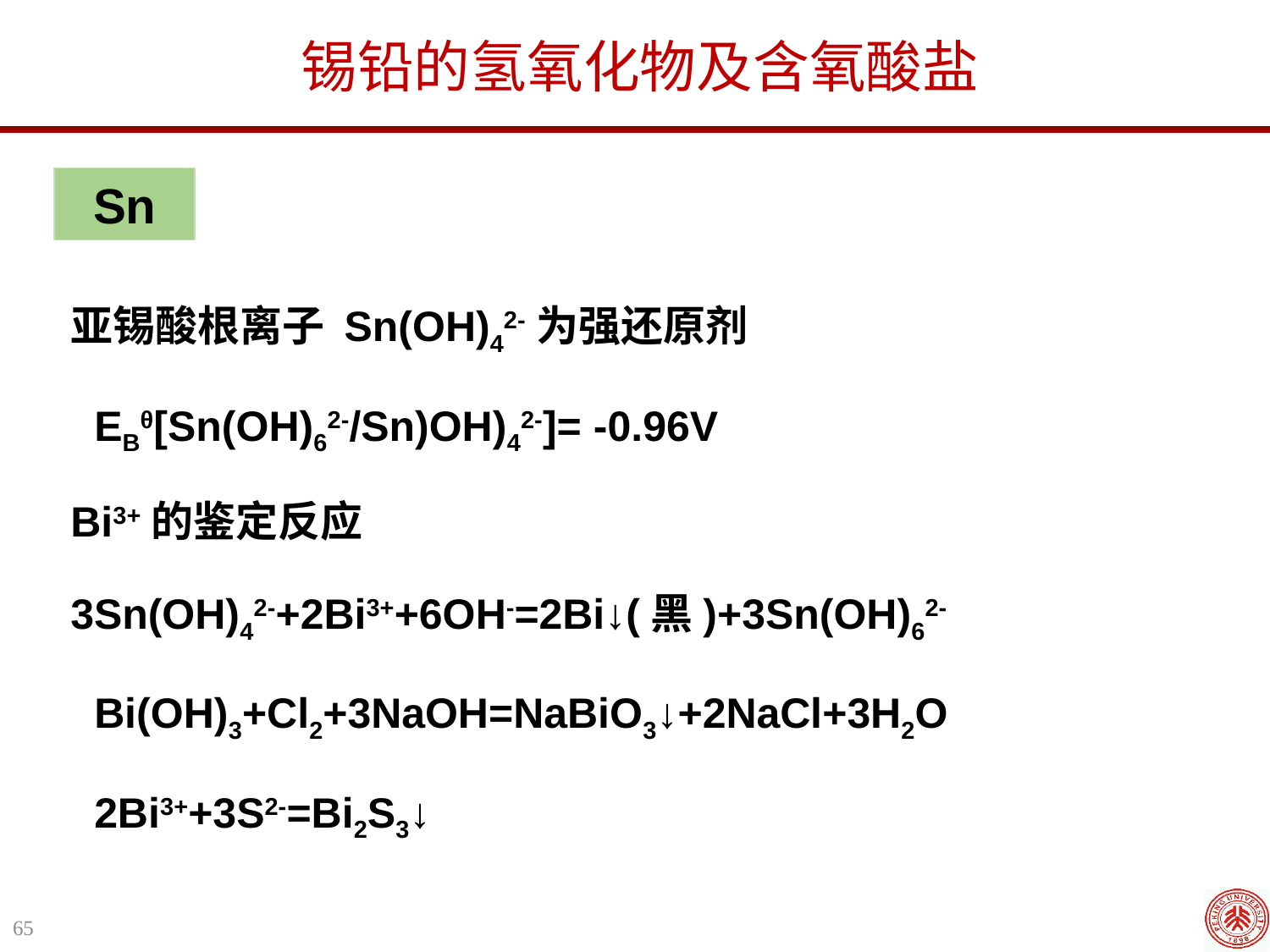

锡铅的氢氧化物及含氧酸盐

Sn
亚锡酸根离子 Sn(OH)42-为强还原剂
  EBθ[Sn(OH)62-/Sn)OH)42-]= -0.96V
Bi3+的鉴定反应
3Sn(OH)42-+2Bi3++6OH-=2Bi↓(黑)+3Sn(OH)62-
  Bi(OH)3+Cl2+3NaOH=NaBiO3↓+2NaCl+3H2O
  2Bi3++3S2-=Bi2S3↓
65